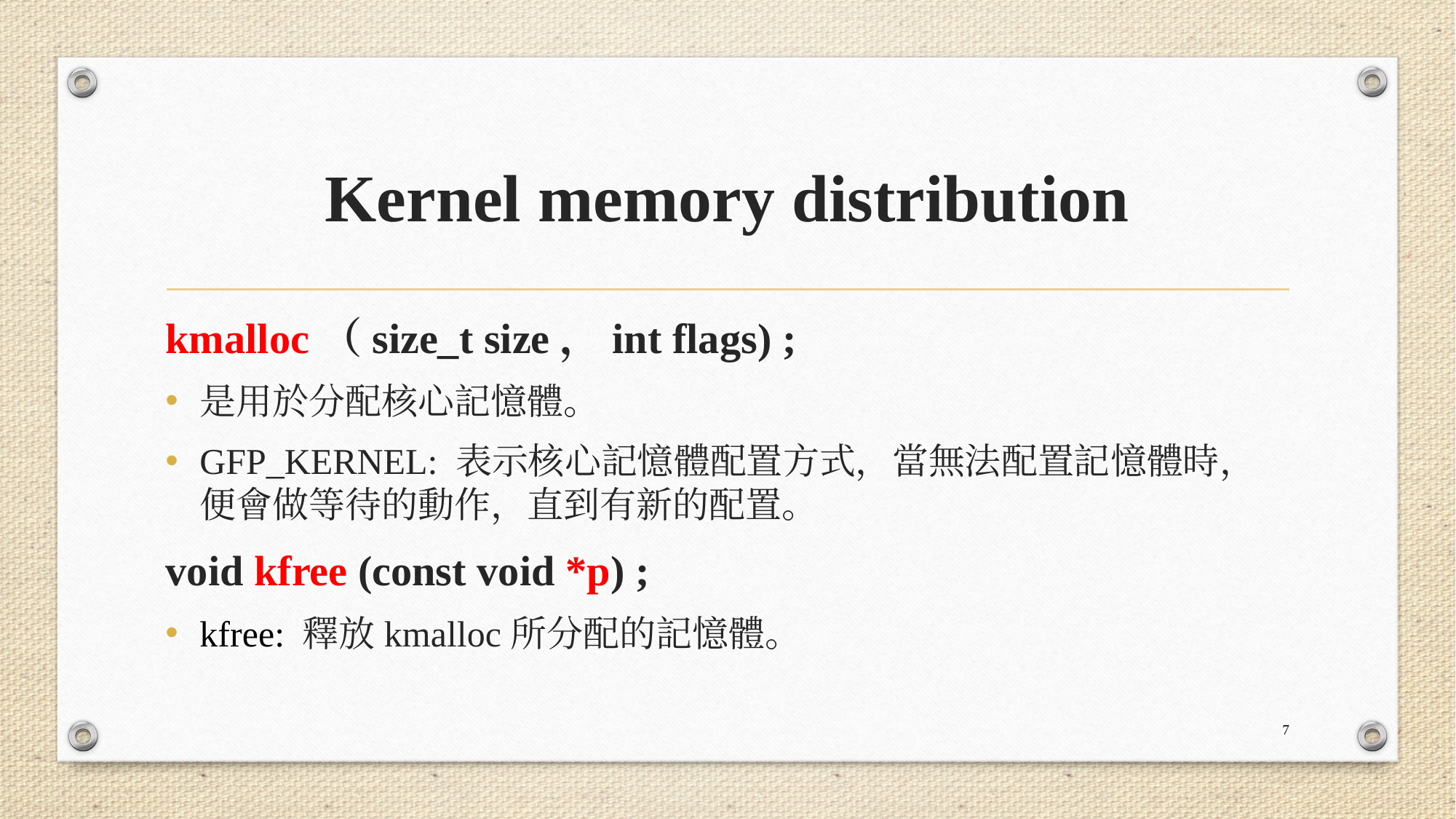

# Kernel memory distribution
kmalloc（size_t size，int flags) ;
是用於分配核心記憶體。
GFP_KERNEL: 表示核心記憶體配置方式，當無法配置記憶體時，便會做等待的動作，直到有新的配置。
void kfree (const void *p) ;
kfree: 釋放kmalloc所分配的記憶體。

7